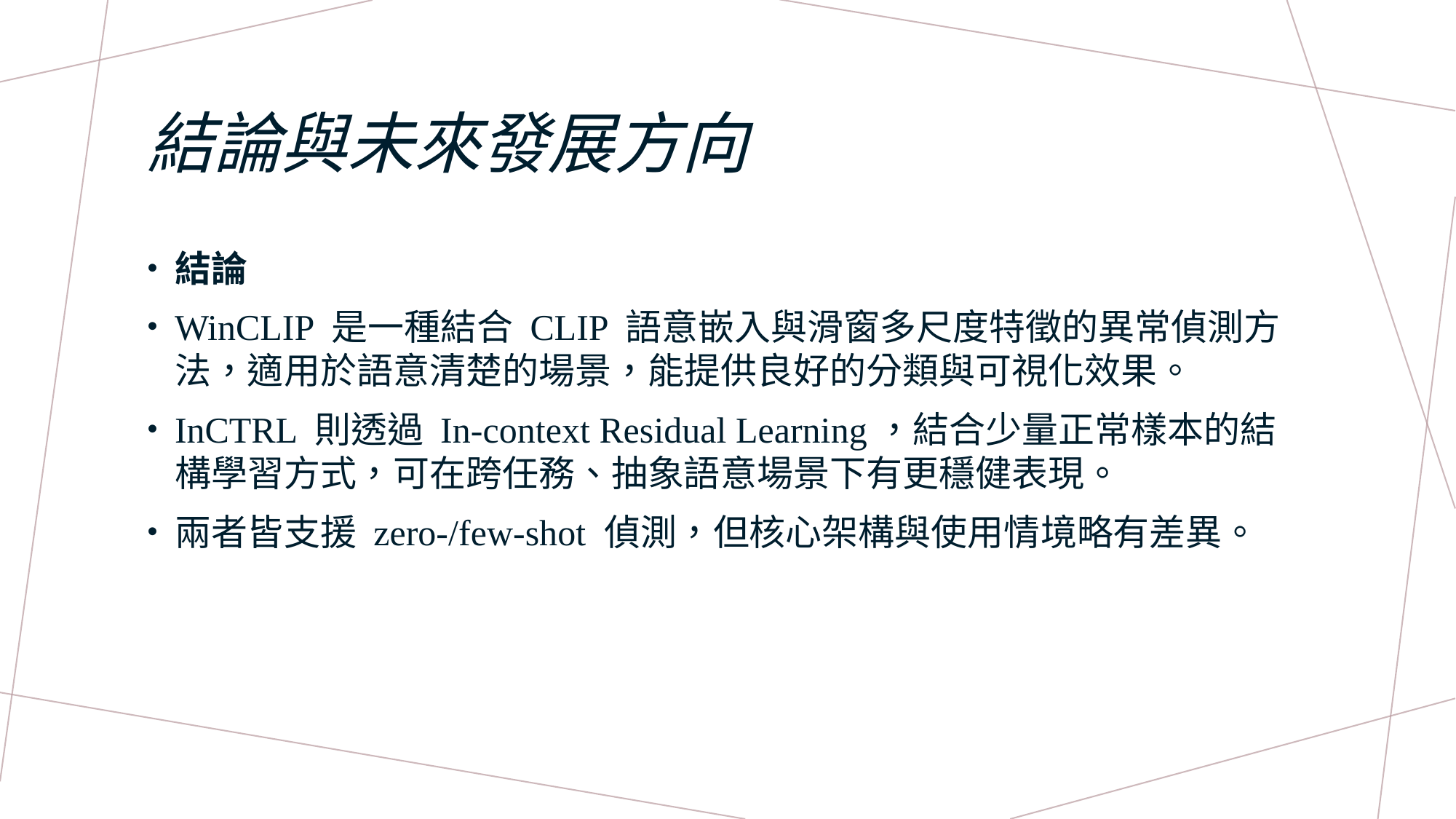

# 結論與未來發展方向
結論
WinCLIP 是一種結合 CLIP 語意嵌入與滑窗多尺度特徵的異常偵測方法，適用於語意清楚的場景，能提供良好的分類與可視化效果。
InCTRL 則透過 In-context Residual Learning，結合少量正常樣本的結構學習方式，可在跨任務、抽象語意場景下有更穩健表現。
兩者皆支援 zero-/few-shot 偵測，但核心架構與使用情境略有差異。